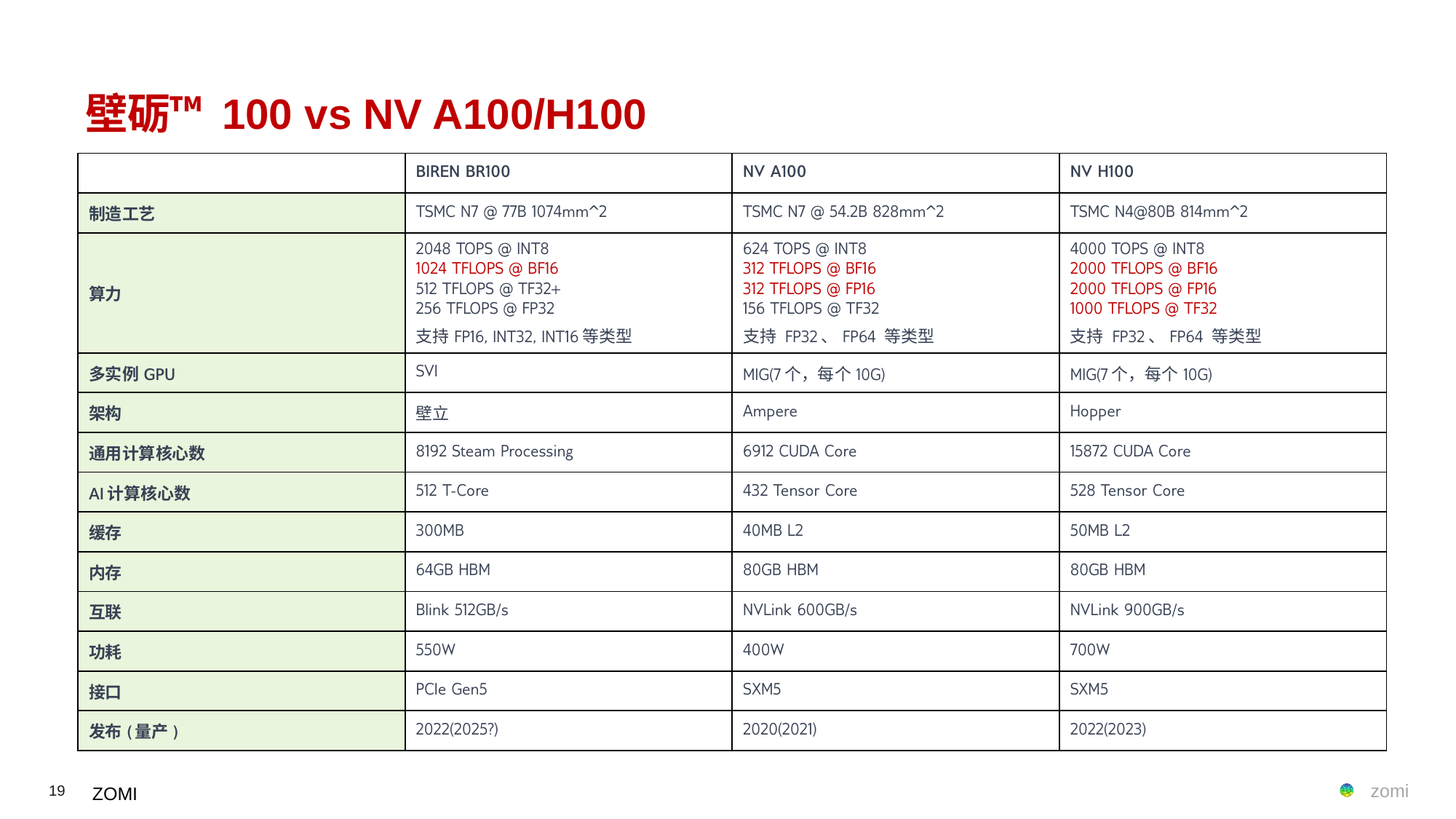

# 壁砺™ 100 vs NV A100/H100
|  | BIREN BR100 | NV A100 | NV H100 |
| --- | --- | --- | --- |
| 制造工艺 | TSMC N7 @ 77B 1074mm^2 | TSMC N7 @ 54.2B 828mm^2 | TSMC N4@80B 814mm^2 |
| 算力 | 2048 TOPS @ INT8 1024 TFLOPS @ BF16 512 TFLOPS @ TF32+ 256 TFLOPS @ FP32 支持FP16, INT32, INT16等类型 | 624 TOPS @ INT8 312 TFLOPS @ BF16 312 TFLOPS @ FP16 156 TFLOPS @ TF32 支持 FP32、FP64 等类型 | 4000 TOPS @ INT8 2000 TFLOPS @ BF16 2000 TFLOPS @ FP16 1000 TFLOPS @ TF32 支持 FP32、FP64 等类型 |
| 多实例GPU | SVI | MIG(7个，每个10G) | MIG(7个，每个10G) |
| 架构 | 壁立 | Ampere | Hopper |
| 通用计算核心数 | 8192 Steam Processing | 6912 CUDA Core | 15872 CUDA Core |
| AI计算核心数 | 512 T-Core | 432 Tensor Core | 528 Tensor Core |
| 缓存 | 300MB | 40MB L2 | 50MB L2 |
| 内存 | 64GB HBM | 80GB HBM | 80GB HBM |
| 互联 | Blink 512GB/s | NVLink 600GB/s | NVLink 900GB/s |
| 功耗 | 550W | 400W | 700W |
| 接口 | PCIe Gen5 | SXM5 | SXM5 |
| 发布(量产) | 2022(2025?) | 2020(2021) | 2022(2023) |